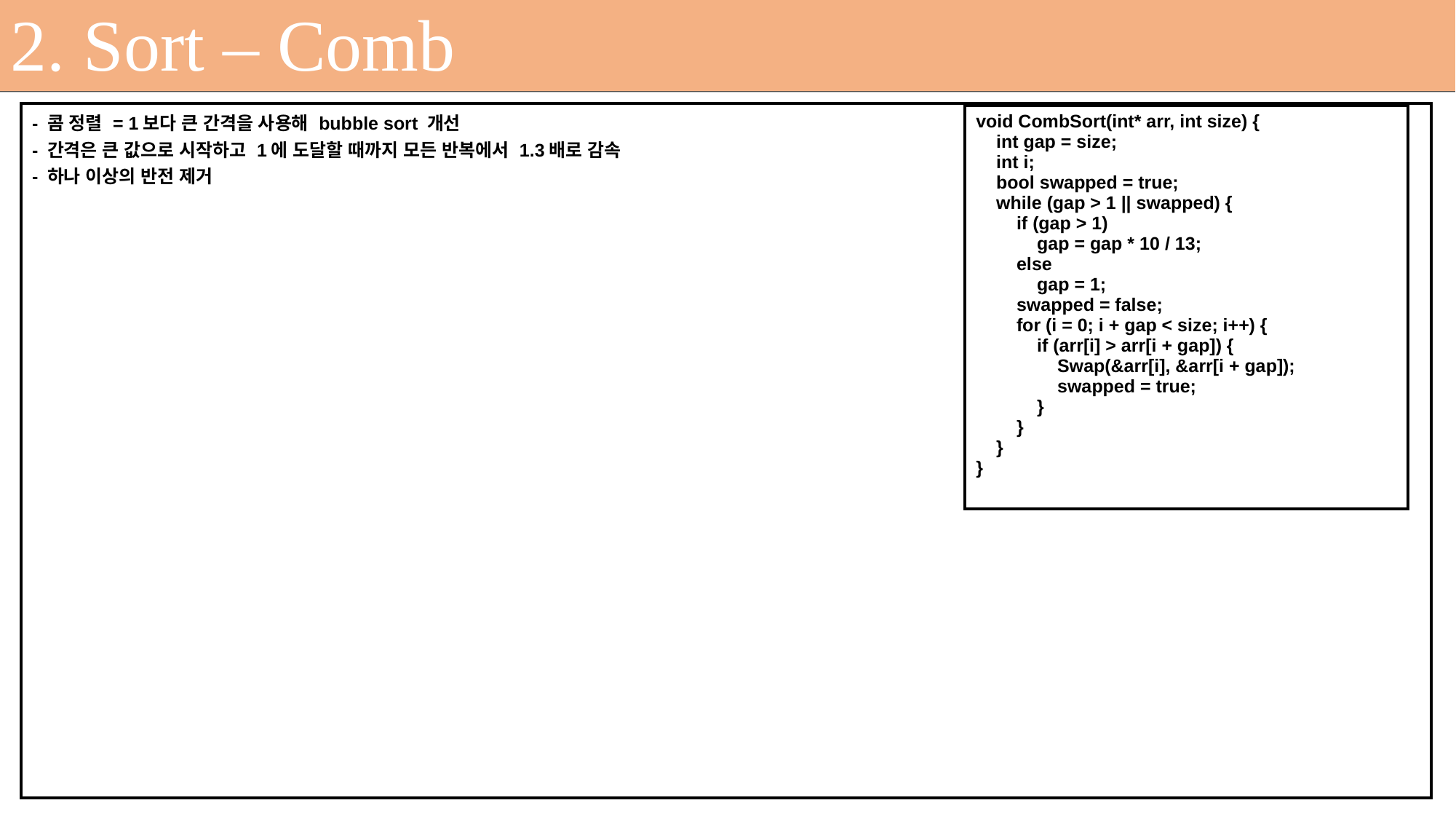

2. Sort – Comb
| - 콤 정렬 = 1보다 큰 간격을 사용해 bubble sort 개선 - 간격은 큰 값으로 시작하고 1에 도달할 때까지 모든 반복에서 1.3배로 감속 - 하나 이상의 반전 제거 |
| --- |
| void CombSort(int\* arr, int size) {     int gap = size;     int i;     bool swapped = true;     while (gap > 1 || swapped) {         if (gap > 1)             gap = gap \* 10 / 13;         else             gap = 1;         swapped = false;         for (i = 0; i + gap < size; i++) {             if (arr[i] > arr[i + gap]) {                 Swap(&arr[i], &arr[i + gap]);                 swapped = true;             }         }     } } |
| --- |